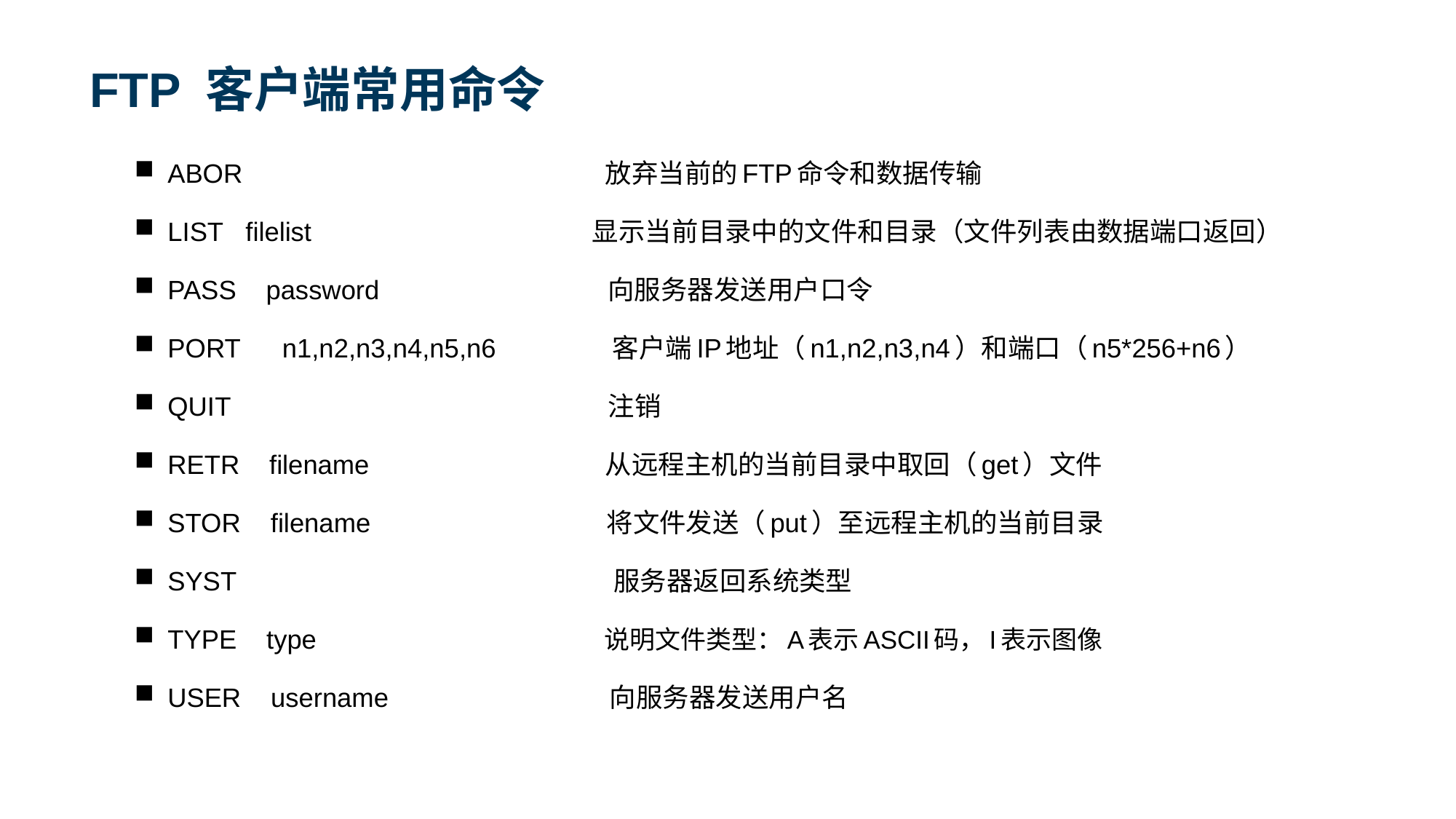

# FTP 客户端常用命令
FTP 特点
ABOR                                                放弃当前的FTP命令和数据传输
LIST   filelist                                     显示当前目录中的文件和目录（文件列表由数据端口返回）
PASS    password                              向服务器发送用户口令
PORT　 n1,n2,n3,n4,n5,n6               客户端IP地址（n1,n2,n3,n4）和端口（n5*256+n6）
QUIT                                                  注销
RETR    filename                               从远程主机的当前目录中取回（get）文件
STOR    filename                               将文件发送（put）至远程主机的当前目录
SYST                                                  服务器返回系统类型
TYPE    type                                      说明文件类型：A表示ASCII码，I表示图像
USER    username                             向服务器发送用户名